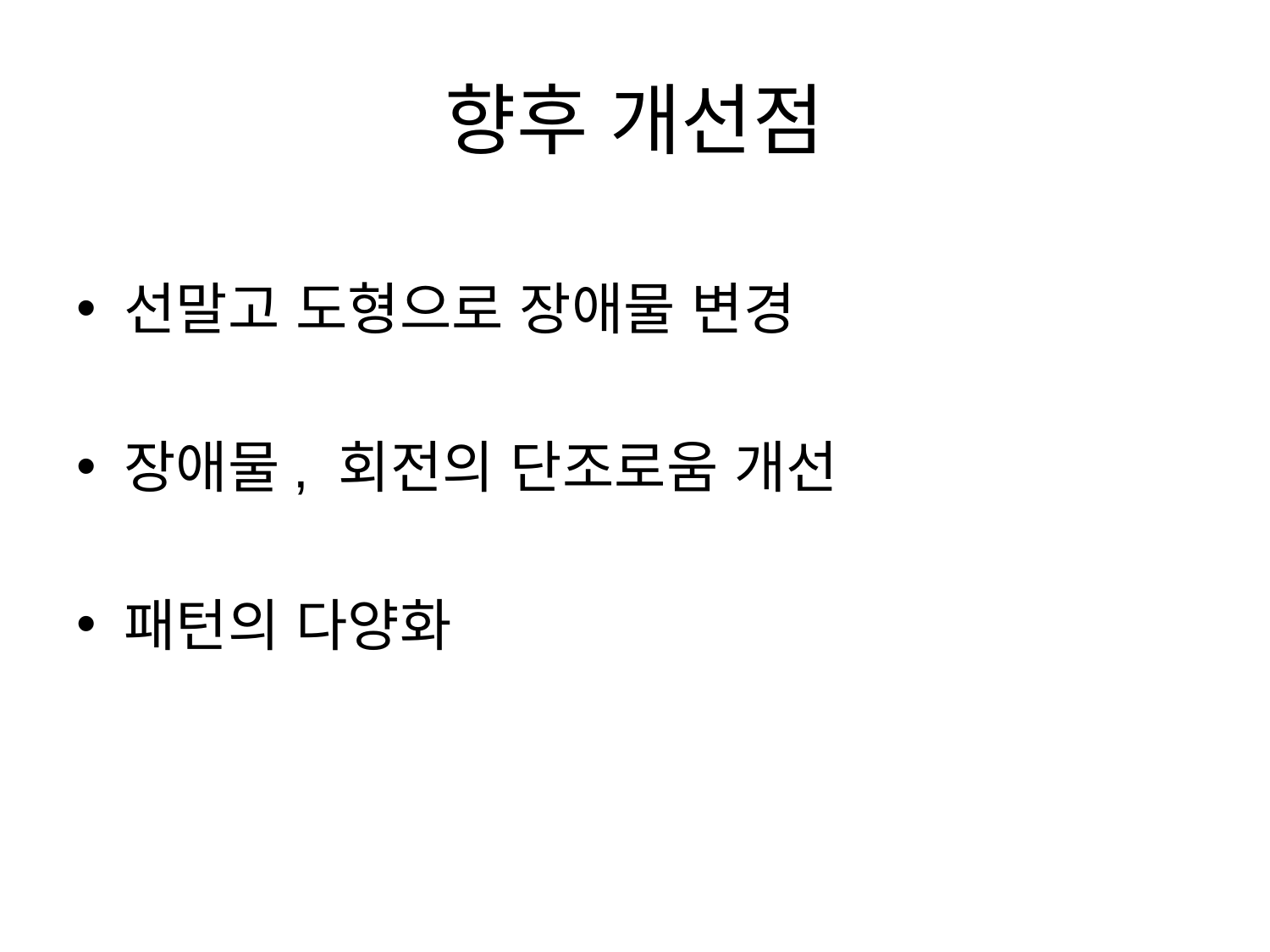

# 향후 개선점
선말고 도형으로 장애물 변경

장애물, 회전의 단조로움 개선

패턴의 다양화